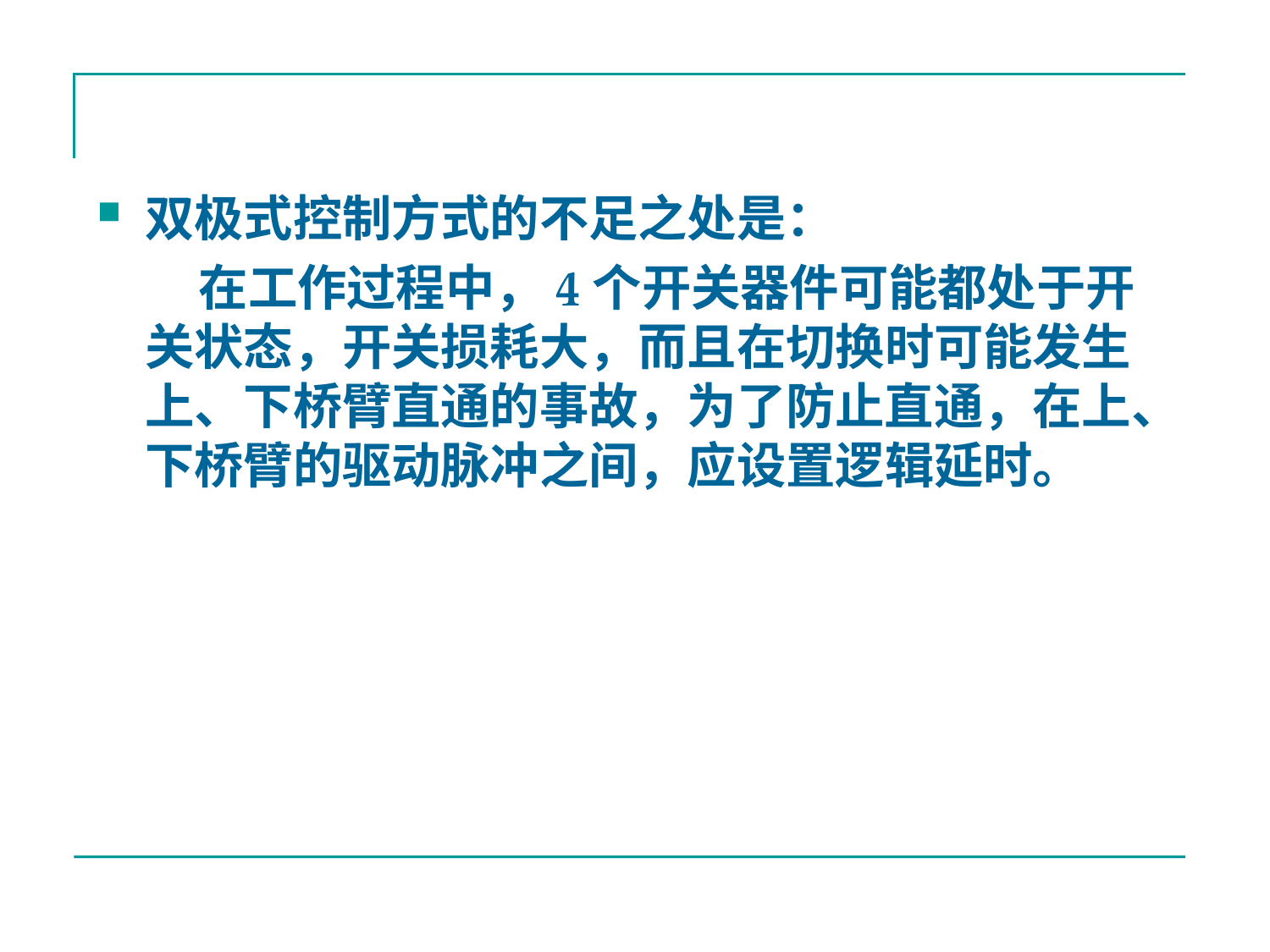

#
双极式控制方式的不足之处是：
        在工作过程中，4个开关器件可能都处于开关状态，开关损耗大，而且在切换时可能发生上、下桥臂直通的事故，为了防止直通，在上、下桥臂的驱动脉冲之间，应设置逻辑延时。